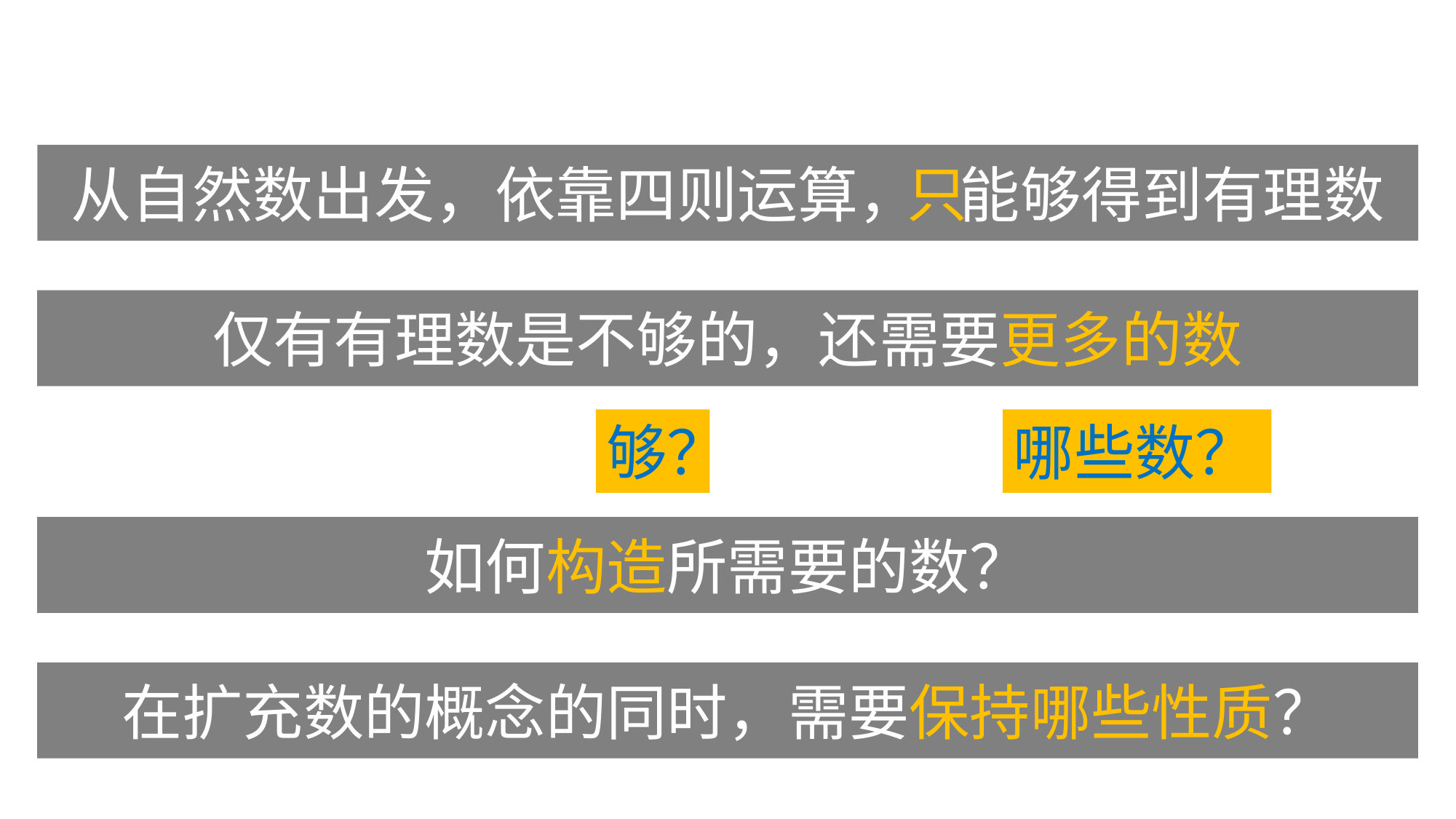

从自然数出发，依靠四则运算，   能够得到有理数
只
仅有有理数是不够的，还需要更多的数
够？
哪些数？
如何构造所需要的数？
在扩充数的概念的同时，需要保持哪些性质？